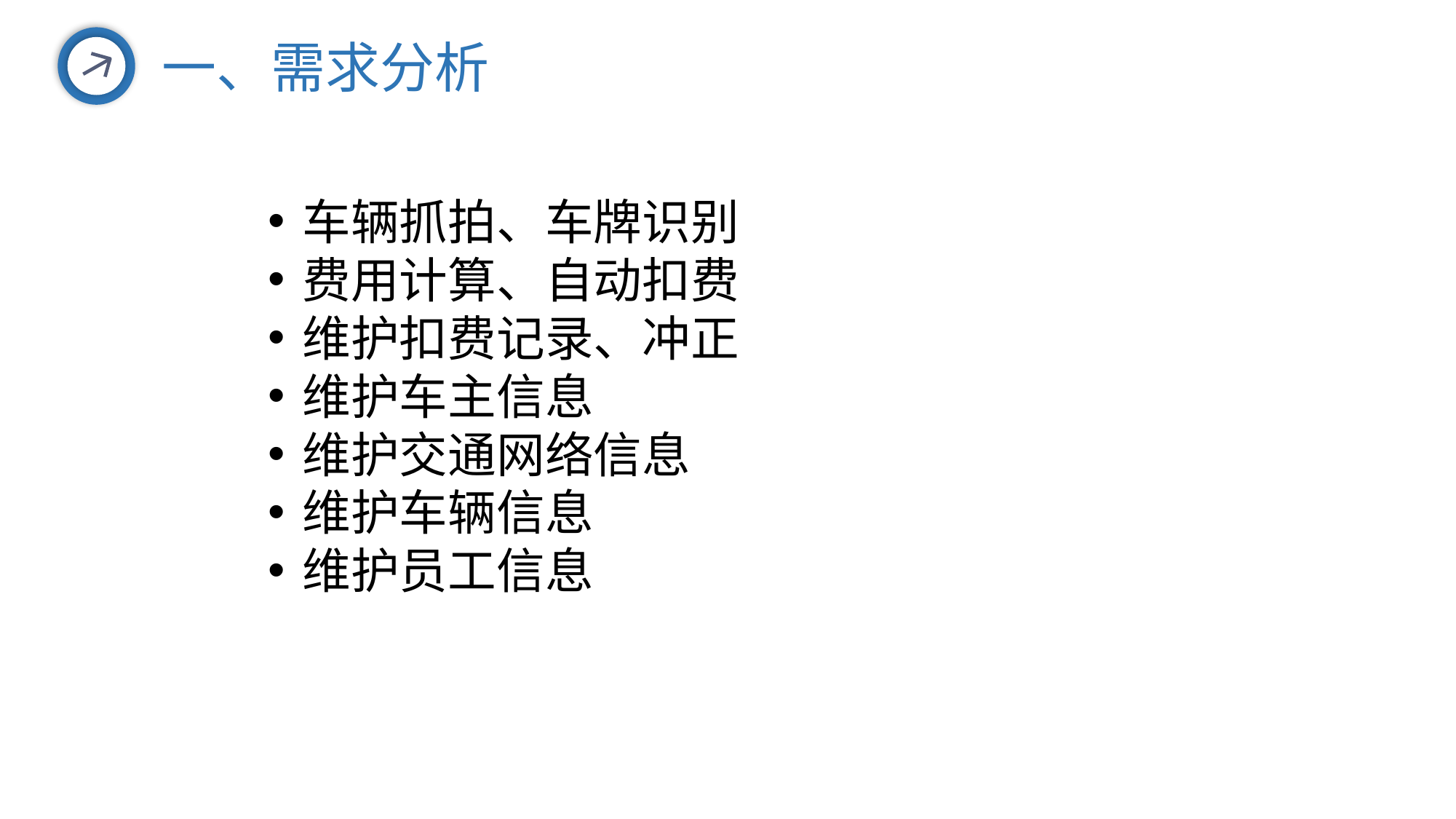

一、需求分析
车辆抓拍、车牌识别
费用计算、自动扣费
维护扣费记录、冲正
维护车主信息
维护交通网络信息
维护车辆信息
维护员工信息